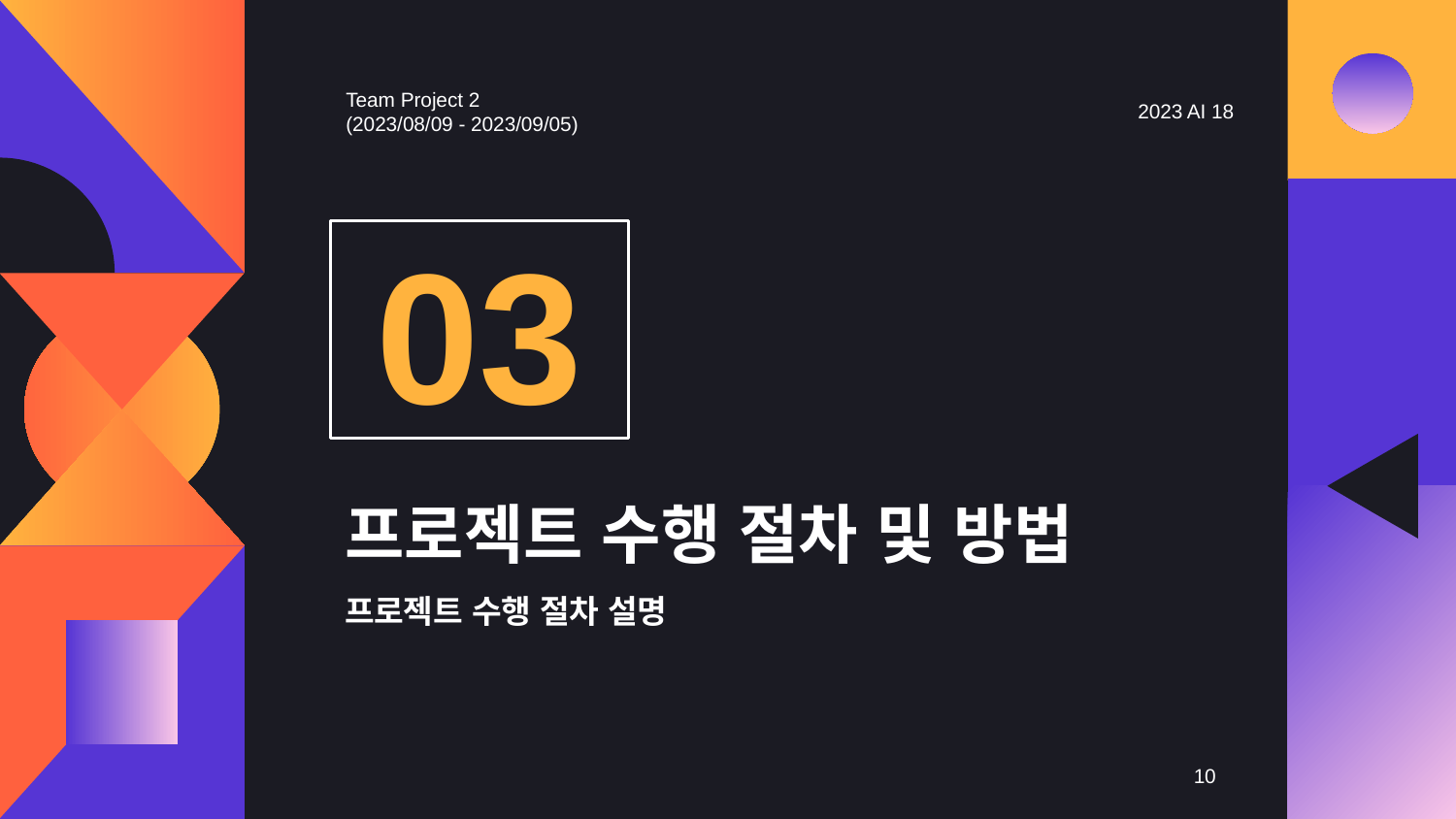

Team Project 2
(2023/08/09 - 2023/09/05)
2023 AI 18
03
# 프로젝트 수행 절차 및 방법
프로젝트 수행 절차 설명
10